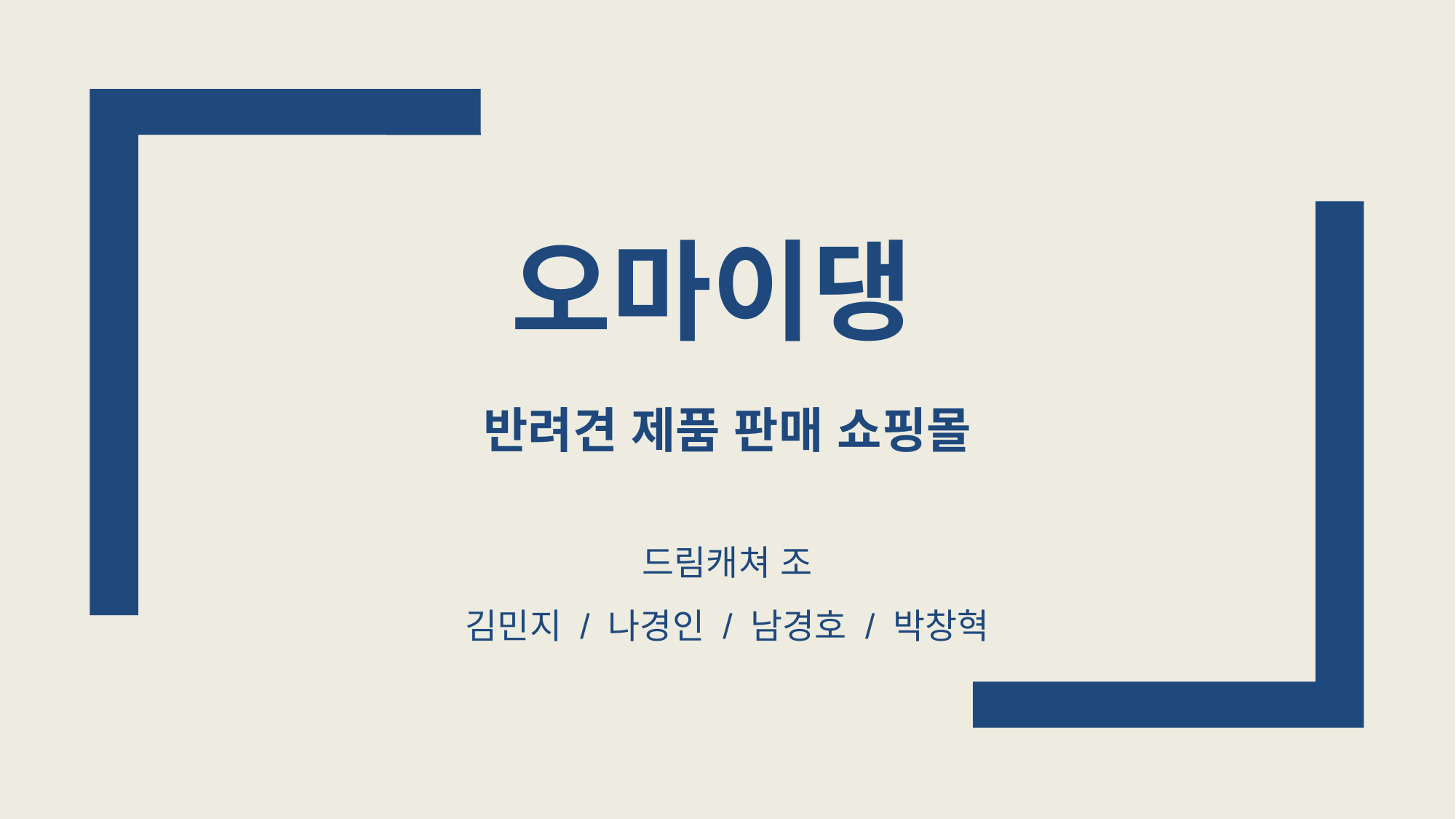

# 오마이댕 반려견 제품 판매 쇼핑몰
드림캐쳐 조
김민지 / 나경인 / 남경호 / 박창혁